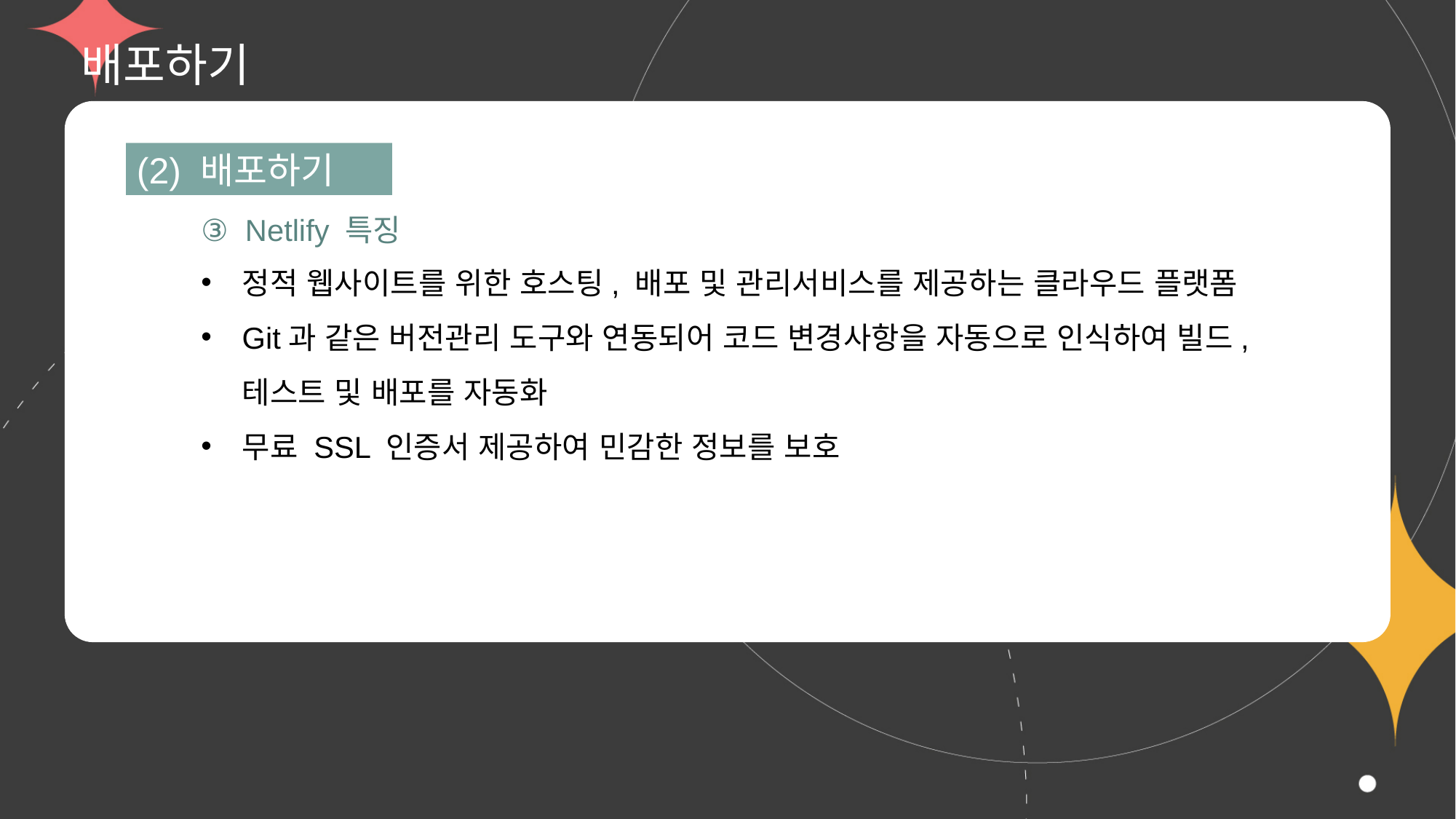

# 배포하기
(2) 배포하기
③  Netlify 특징
정적 웹사이트를 위한 호스팅, 배포 및 관리서비스를 제공하는 클라우드 플랫폼
Git과 같은 버전관리 도구와 연동되어 코드 변경사항을 자동으로 인식하여 빌드, 테스트 및 배포를 자동화
무료 SSL 인증서 제공하여 민감한 정보를 보호